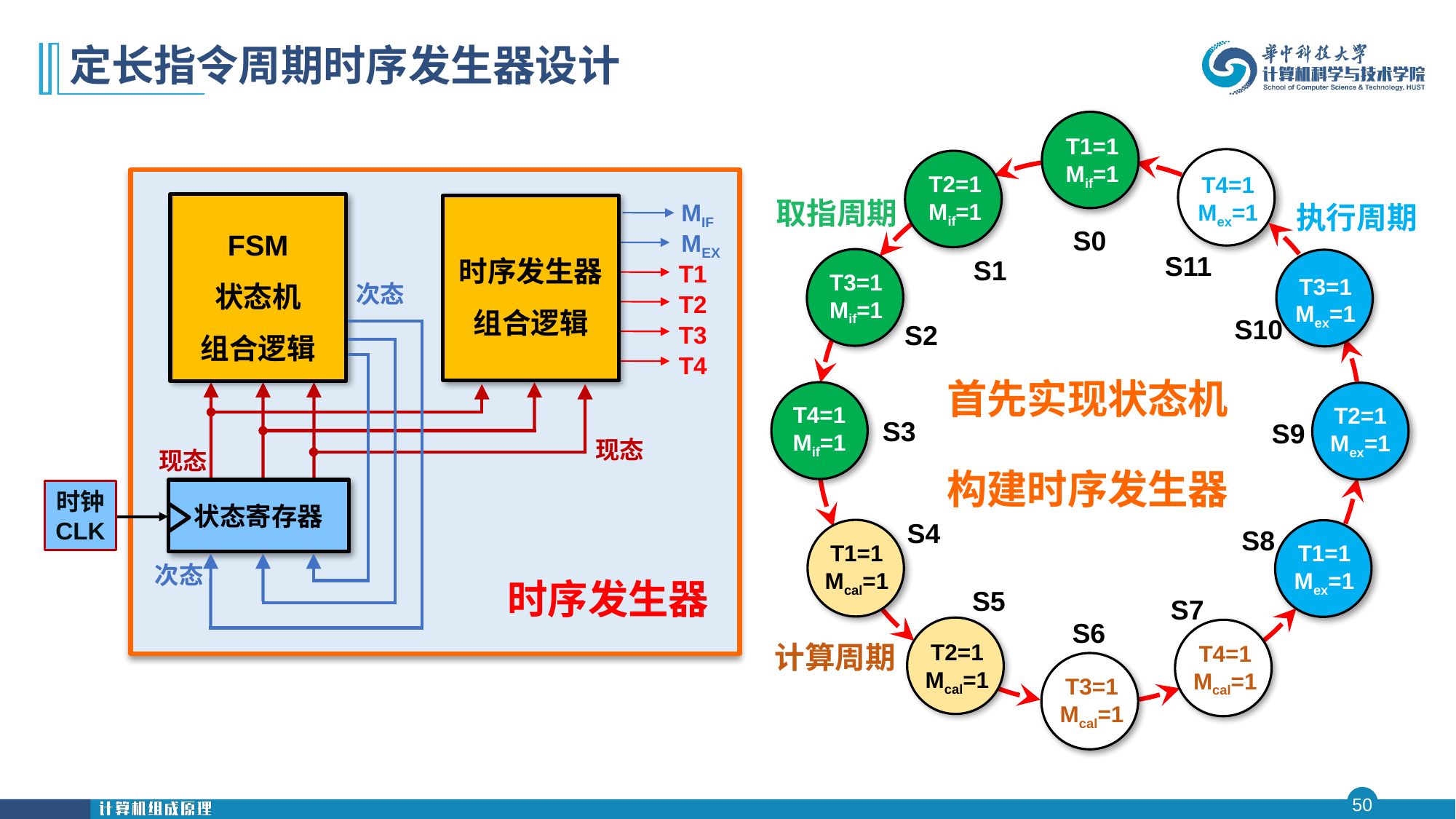

# 定长指令周期时序发生器设计

T1=1
Mif=1
S0

T4=1
Mex=1
S11

T2=1
Mif=1
S1

时序发生器
取指周期

MIF

MEX

T1

T2

T3

T4
执行周期
FSM
状态机
组合逻辑
时序发生器
组合逻辑

T3=1
Mif=1
S2

T3=1
Mex=1
S10
次态
首先实现状态机
构建时序发生器

T4=1
Mif=1
S3

现态

现态

T2=1
Mex=1
S9
状态寄存器
时钟
CLK

S4

T1=1
Mcal=1
S8

T1=1
Mex=1

次态
S5

T2=1
Mcal=1
S7

T4=1
Mcal=1
S6

T3=1
Mcal=1
计算周期